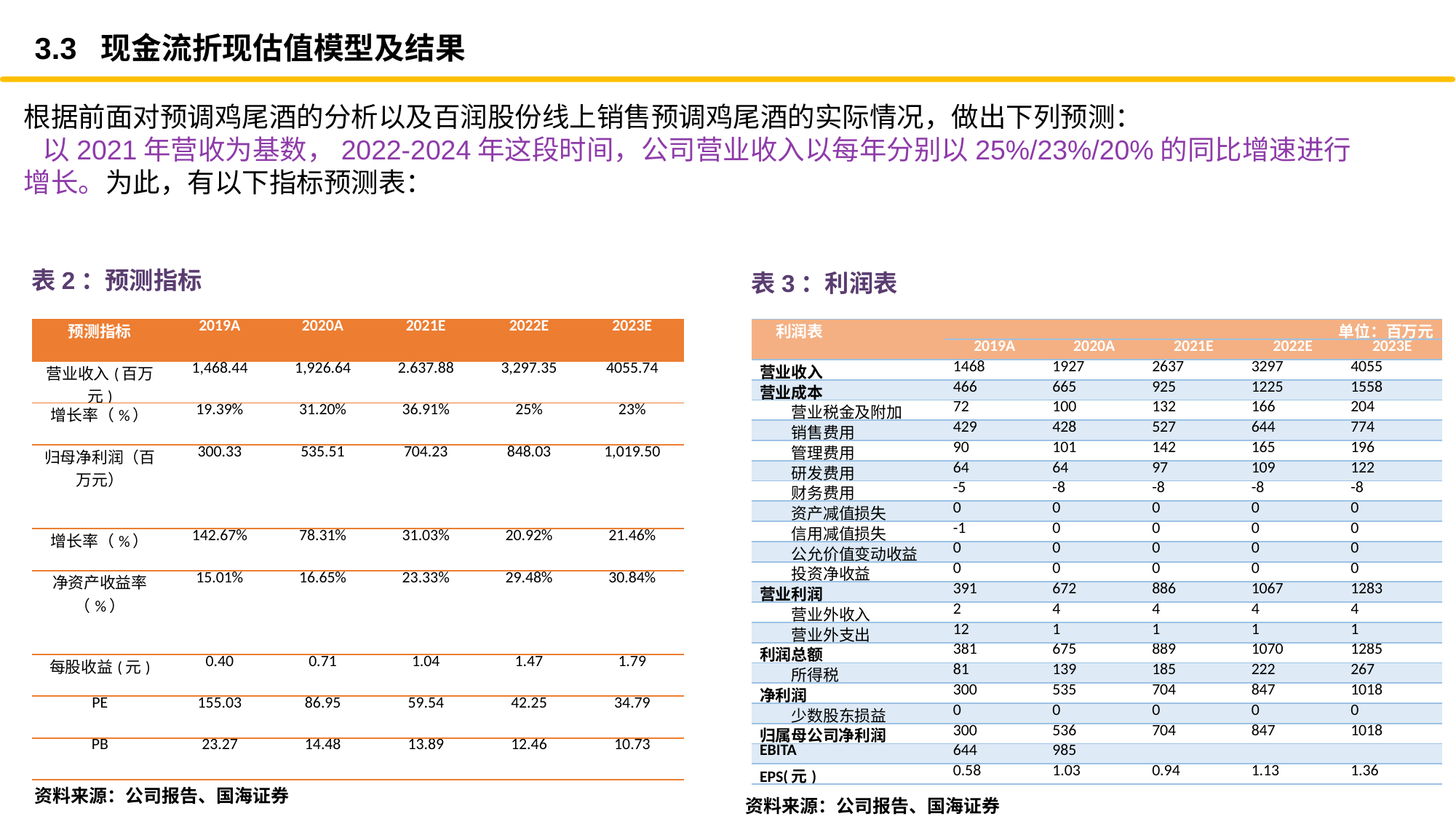

3.3  现金流折现估值模型及结果
根据前面对预调鸡尾酒的分析以及百润股份线上销售预调鸡尾酒的实际情况，做出下列预测：
  以2021年营收为基数，2022-2024年这段时间，公司营业收入以每年分别以25%/23%/20%的同比增速进行增长。为此，有以下指标预测表：
表2：预测指标
表3：利润表
| 预测指标 | 2019A | 2020A | 2021E | 2022E | 2023E |
| --- | --- | --- | --- | --- | --- |
| 营业收入(百万元) | 1,468.44 | 1,926.64 | 2.637.88 | 3,297.35 | 4055.74 |
| 增长率（%） | 19.39% | 31.20% | 36.91% | 25% | 23% |
| 归母净利润（百万元） | 300.33 | 535.51 | 704.23 | 848.03 | 1,019.50 |
| 增长率（%） | 142.67% | 78.31% | 31.03% | 20.92% | 21.46% |
| 净资产收益率（%） | 15.01% | 16.65% | 23.33% | 29.48% | 30.84% |
| 每股收益(元) | 0.40 | 0.71 | 1.04 | 1.47 | 1.79 |
| PE | 155.03 | 86.95 | 59.54 | 42.25 | 34.79 |
| PB | 23.27 | 14.48 | 13.89 | 12.46 | 10.73 |
| 利润表 | 单位：百万元 |  |  |  |  |
| --- | --- | --- | --- | --- | --- |
|  | 2019A | 2020A | 2021E | 2022E | 2023E |
| 营业收入 | 1468 | 1927 | 2637 | 3297 | 4055 |
| 营业成本 | 466 | 665 | 925 | 1225 | 1558 |
| 营业税金及附加 | 72 | 100 | 132 | 166 | 204 |
| 销售费用 | 429 | 428 | 527 | 644 | 774 |
| 管理费用 | 90 | 101 | 142 | 165 | 196 |
| 研发费用 | 64 | 64 | 97 | 109 | 122 |
| 财务费用 | -5 | -8 | -8 | -8 | -8 |
| 资产减值损失 | 0 | 0 | 0 | 0 | 0 |
| 信用减值损失 | -1 | 0 | 0 | 0 | 0 |
| 公允价值变动收益 | 0 | 0 | 0 | 0 | 0 |
| 投资净收益 | 0 | 0 | 0 | 0 | 0 |
| 营业利润 | 391 | 672 | 886 | 1067 | 1283 |
| 营业外收入 | 2 | 4 | 4 | 4 | 4 |
| 营业外支出 | 12 | 1 | 1 | 1 | 1 |
| 利润总额 | 381 | 675 | 889 | 1070 | 1285 |
| 所得税 | 81 | 139 | 185 | 222 | 267 |
| 净利润 | 300 | 535 | 704 | 847 | 1018 |
| 少数股东损益 | 0 | 0 | 0 | 0 | 0 |
| 归属母公司净利润 | 300 | 536 | 704 | 847 | 1018 |
| EBITA | 644 | 985 |  |  |  |
| EPS(元) | 0.58 | 1.03 | 0.94 | 1.13 | 1.36 |
资料来源：公司报告、国海证券
资料来源：公司报告、国海证券